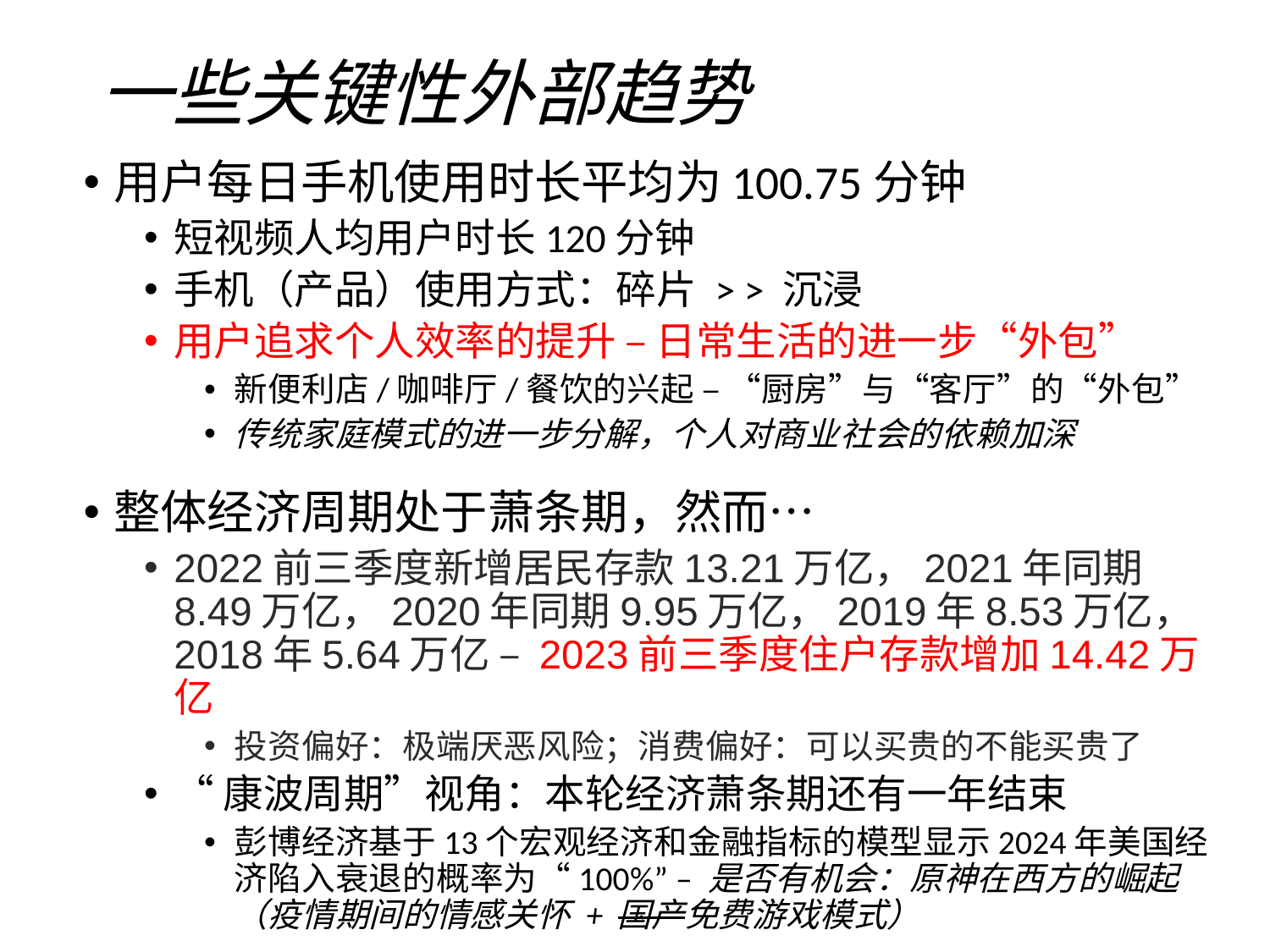

# 一些关键性外部趋势
用户每日手机使用时长平均为100.75分钟
短视频人均用户时长120分钟
手机（产品）使用方式：碎片 > > 沉浸
用户追求个人效率的提升 – 日常生活的进一步“外包”
新便利店/咖啡厅/餐饮的兴起 – “厨房”与“客厅”的“外包”
传统家庭模式的进一步分解，个人对商业社会的依赖加深

整体经济周期处于萧条期，然而…
2022前三季度新增居民存款13.21万亿，2021年同期8.49万亿，2020年同期9.95万亿，2019年8.53万亿，2018年5.64万亿 – 2023前三季度住户存款增加14.42万亿
投资偏好：极端厌恶风险；消费偏好：可以买贵的不能买贵了
“康波周期”视角：本轮经济萧条期还有一年结束
彭博经济基于13个宏观经济和金融指标的模型显示2024年美国经济陷入衰退的概率为“100%” – 是否有机会：原神在西方的崛起（疫情期间的情感关怀 + 国产免费游戏模式）